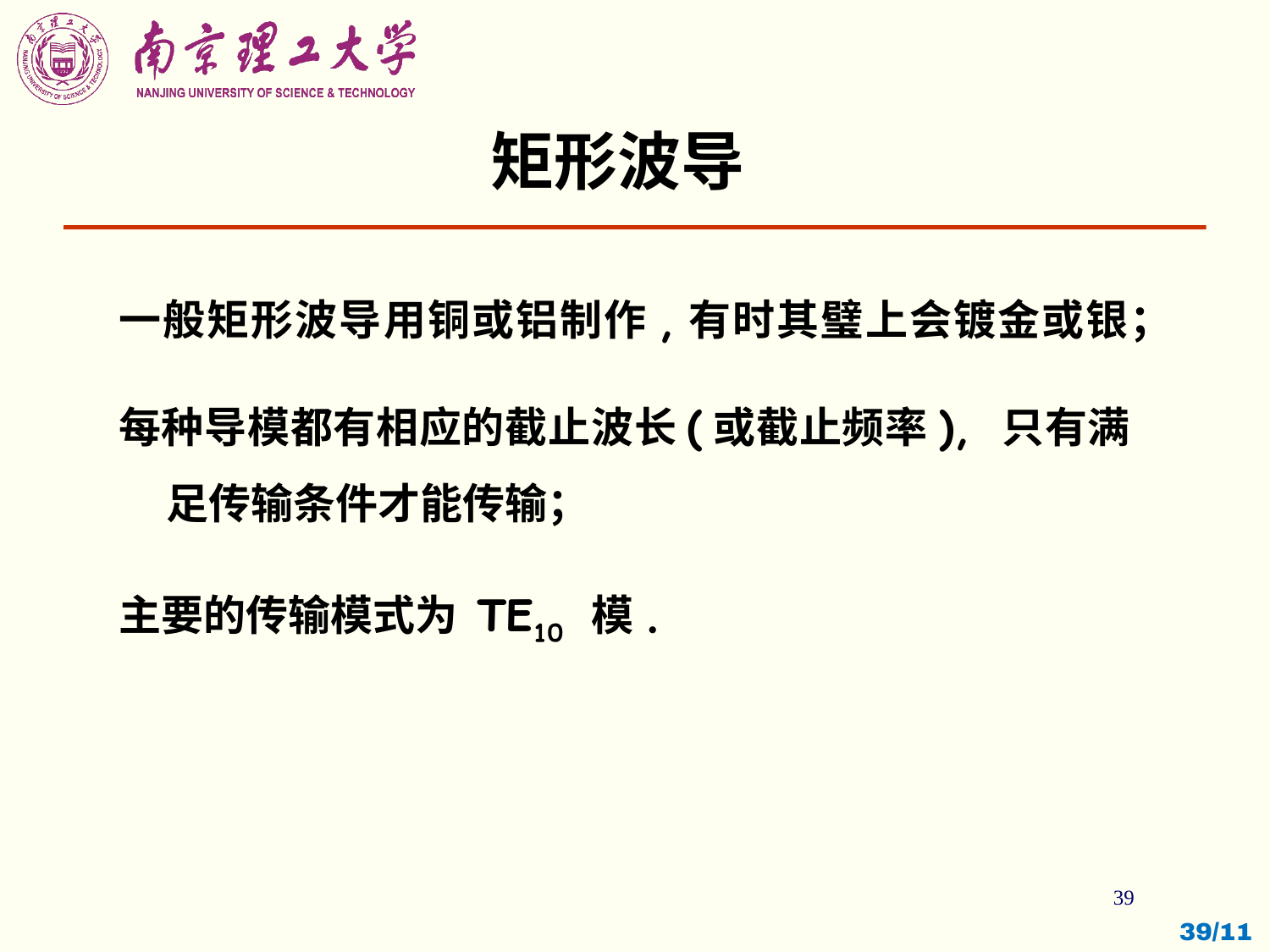

# 矩形波导
一般矩形波导用铜或铝制作,有时其璧上会镀金或银；
每种导模都有相应的截止波长(或截止频率), 只有满足传输条件才能传输；
主要的传输模式为 TE10 模.
39/11